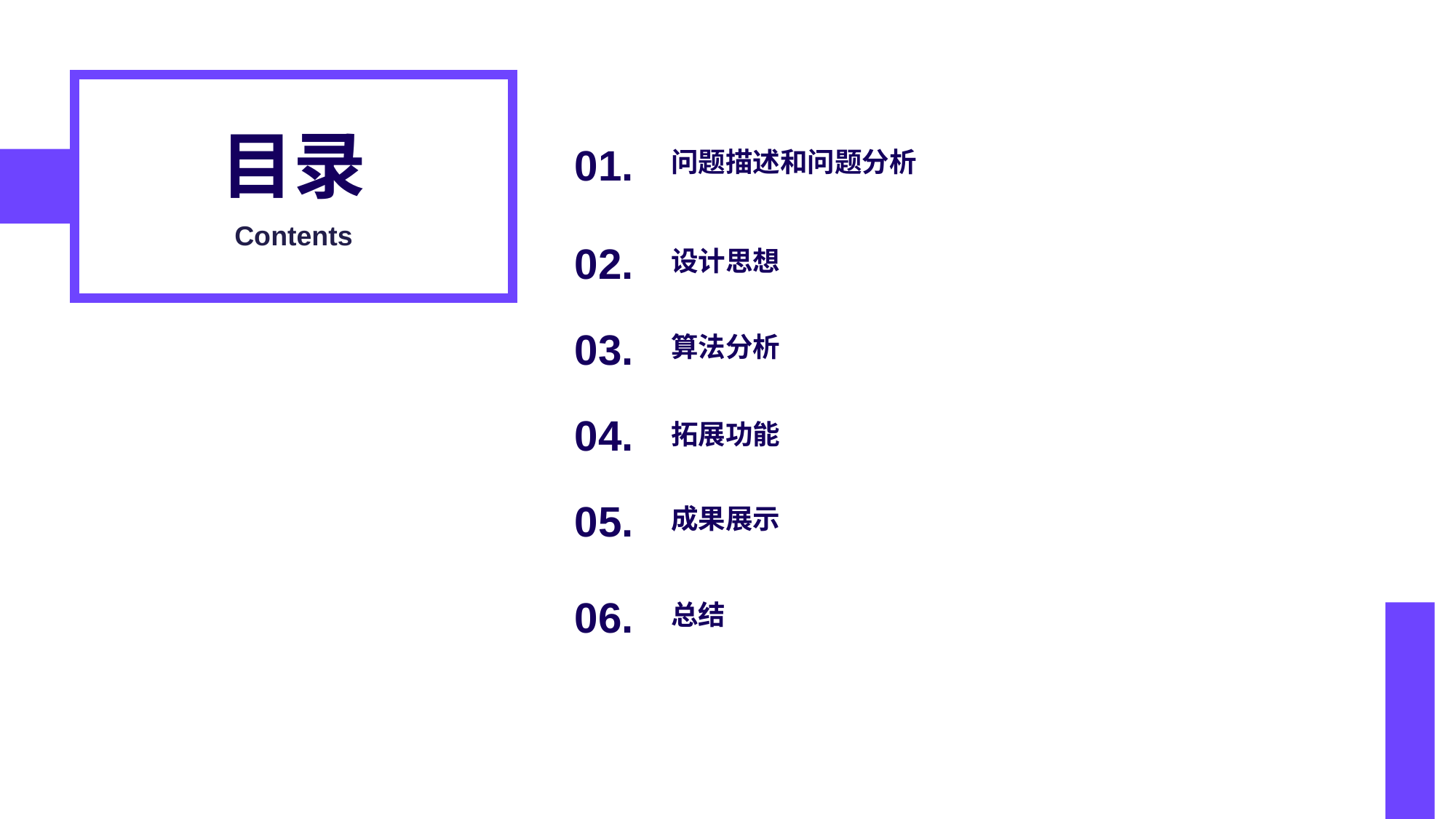

目录
01.
问题描述和问题分析

Contents
02.
设计思想
03.
算法分析
04.
拓展功能
05.
成果展示
06.
总结